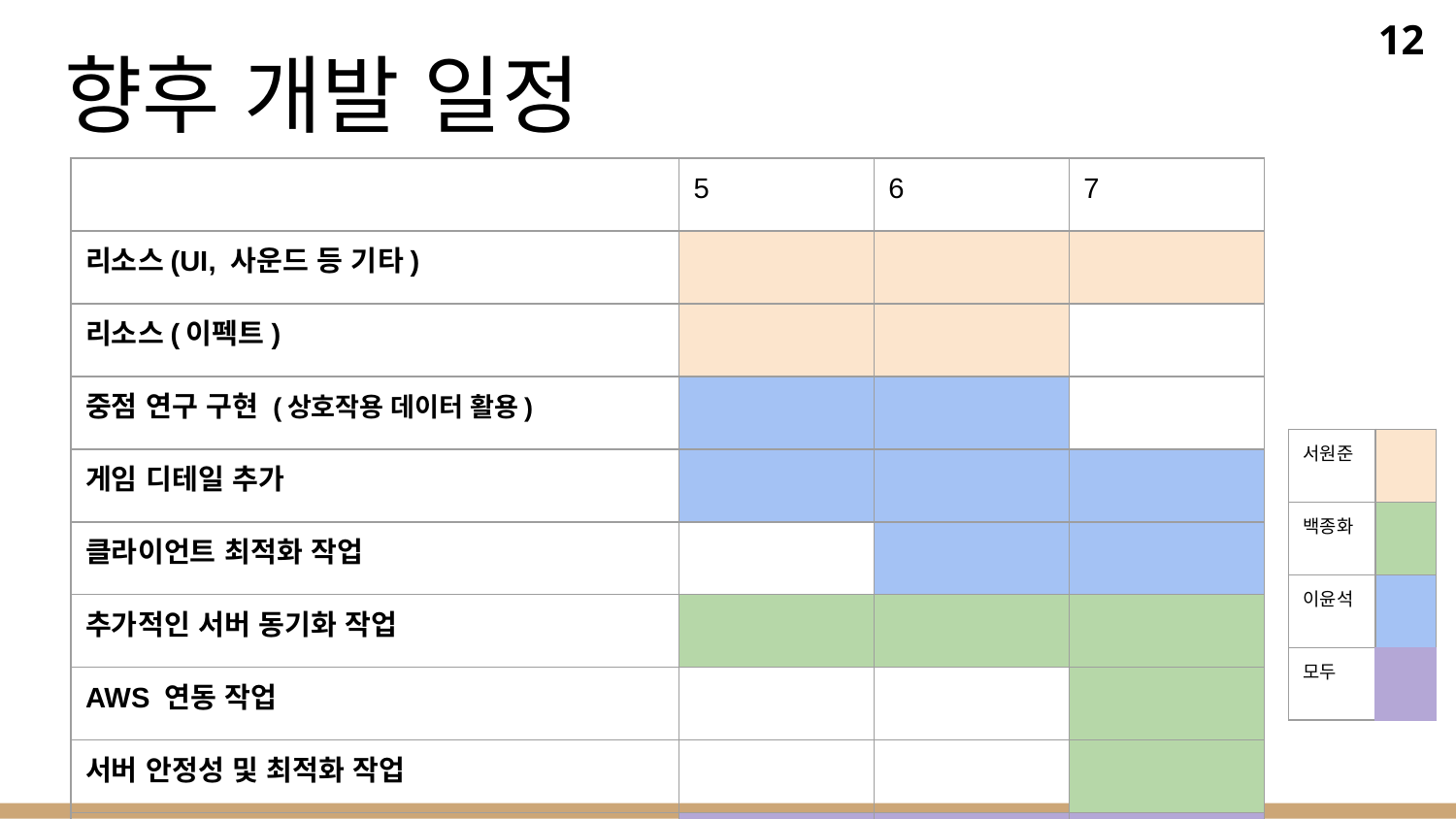

12
# 향후 개발 일정
|  | 5 | 6 | 7 |
| --- | --- | --- | --- |
| 리소스(UI, 사운드 등 기타) |  |  |  |
| 리소스(이펙트) |  |  |  |
| 중점 연구 구현 (상호작용 데이터 활용) |  |  |  |
| 게임 디테일 추가 |  |  |  |
| 클라이언트 최적화 작업 |  |  |  |
| 추가적인 서버 동기화 작업 |  |  |  |
| AWS 연동 작업 |  |  |  |
| 서버 안정성 및 최적화 작업 |  |  |  |
| 테스트 및 버그 수정 |  |  |  |
| 서원준 |  |
| --- | --- |
| 백종화 |  |
| 이윤석 |  |
| 모두 |  |